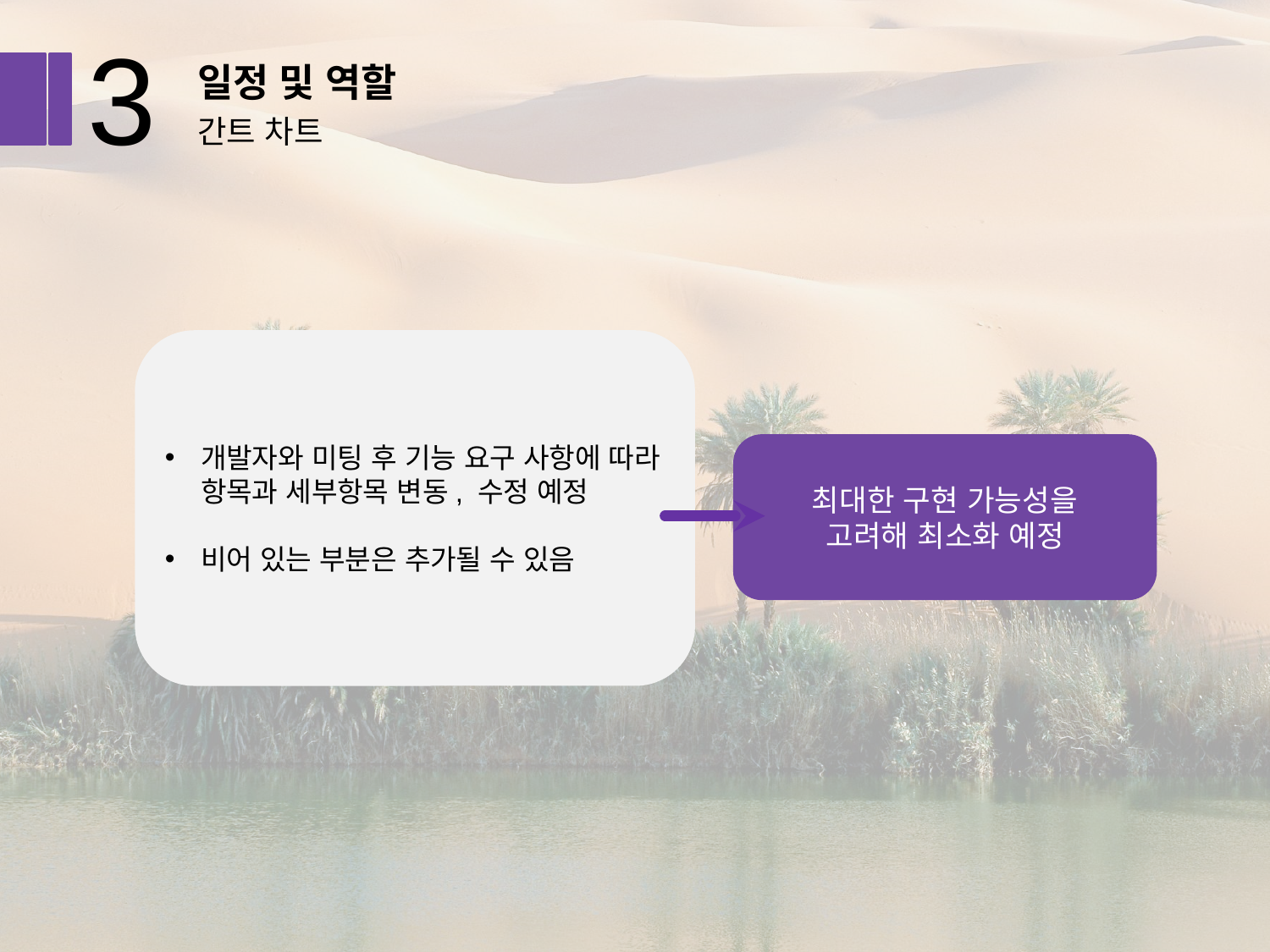

3
일정 및 역할
간트 차트

개발자와 미팅 후 기능 요구 사항에 따라 항목과 세부항목 변동, 수정 예정

비어 있는 부분은 추가될 수 있음
최대한 구현 가능성을
고려해 최소화 예정